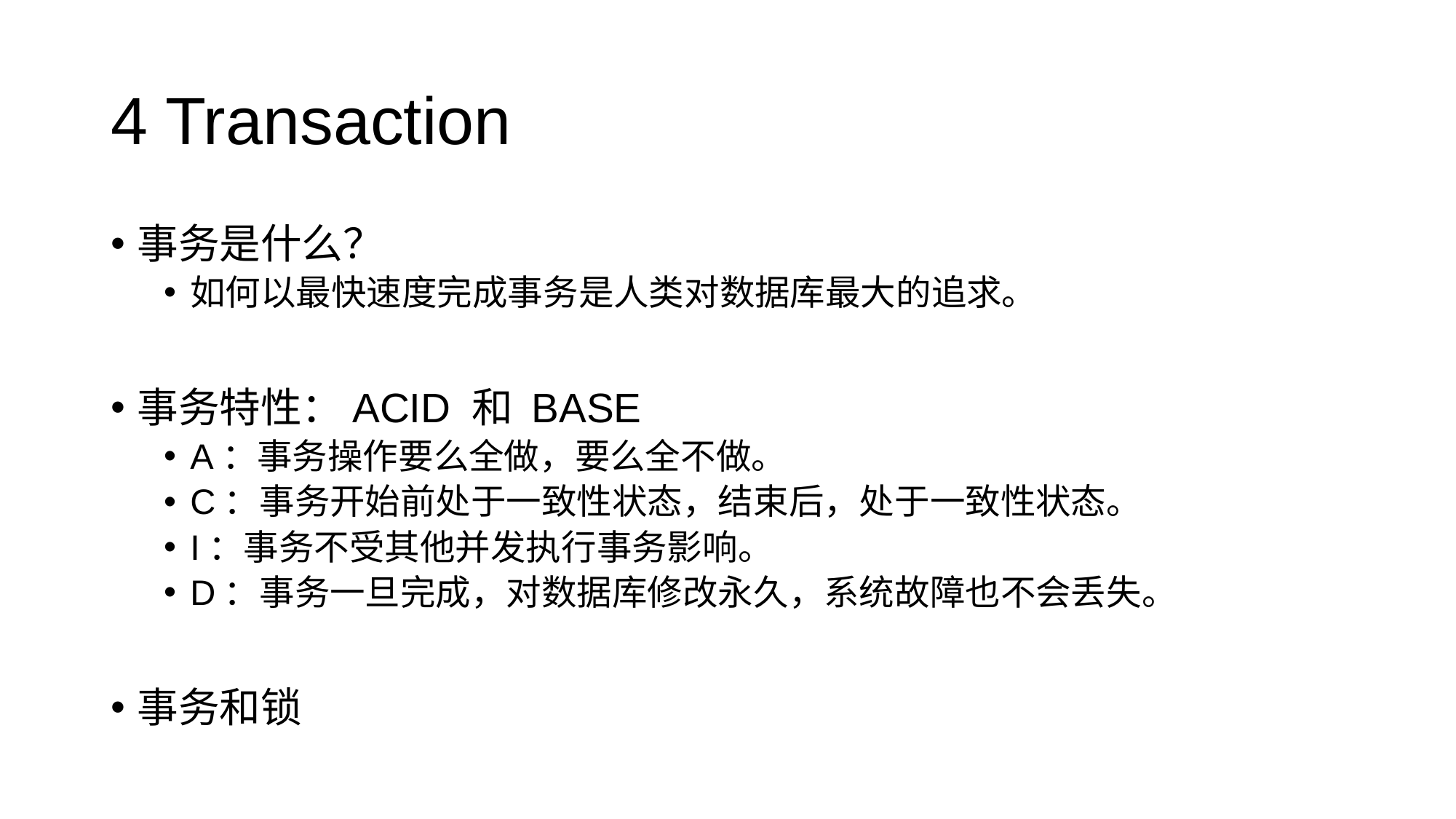

# 4 Transaction
事务是什么？
如何以最快速度完成事务是人类对数据库最大的追求。

事务特性：ACID 和 BASE
A：事务操作要么全做，要么全不做。
C：事务开始前处于一致性状态，结束后，处于一致性状态。
I：事务不受其他并发执行事务影响。
D：事务一旦完成，对数据库修改永久，系统故障也不会丢失。

事务和锁